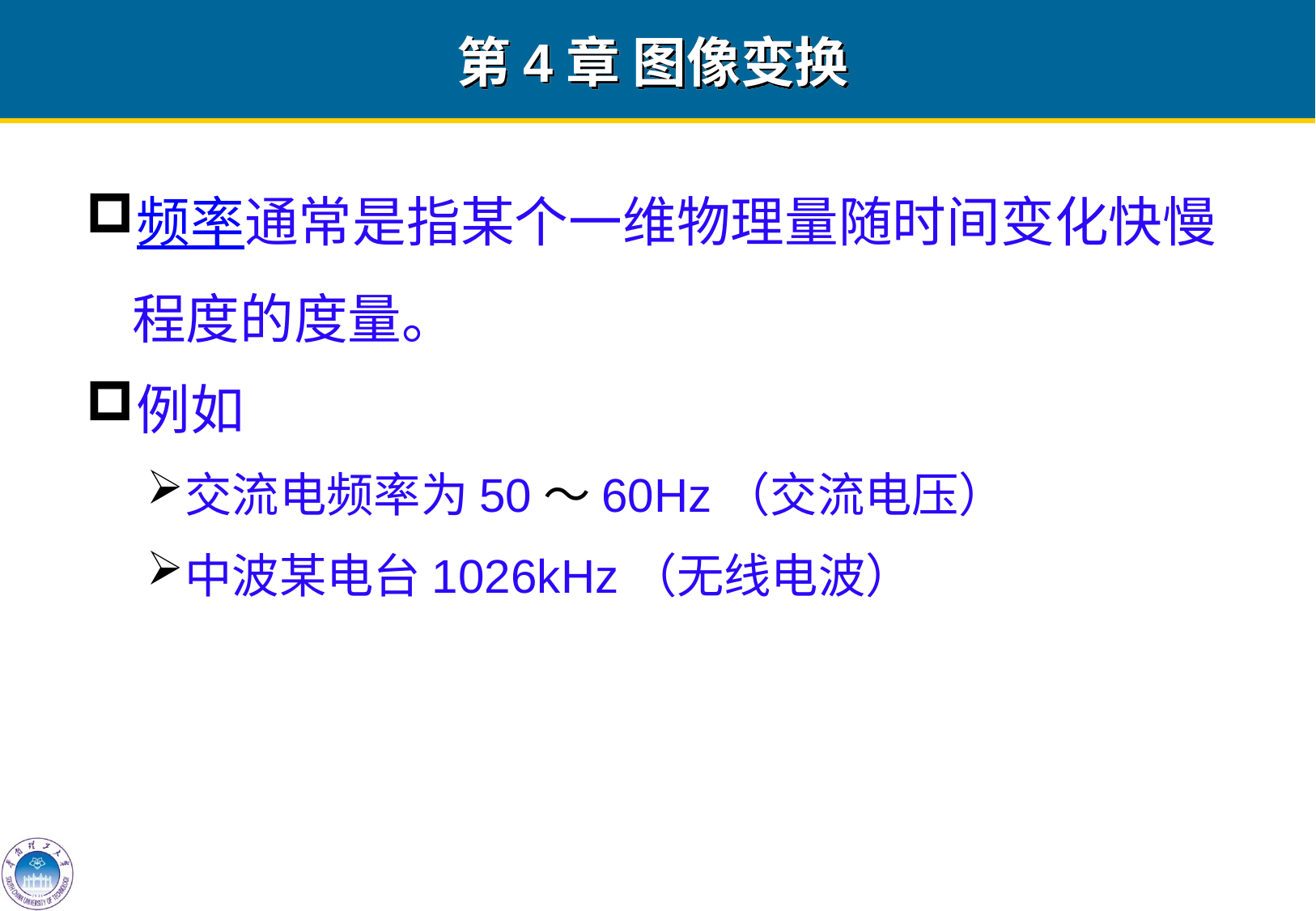

第4章 图像变换
频率通常是指某个一维物理量随时间变化快慢程度的度量。
例如
交流电频率为50～60Hz（交流电压）
中波某电台1026kHz（无线电波）